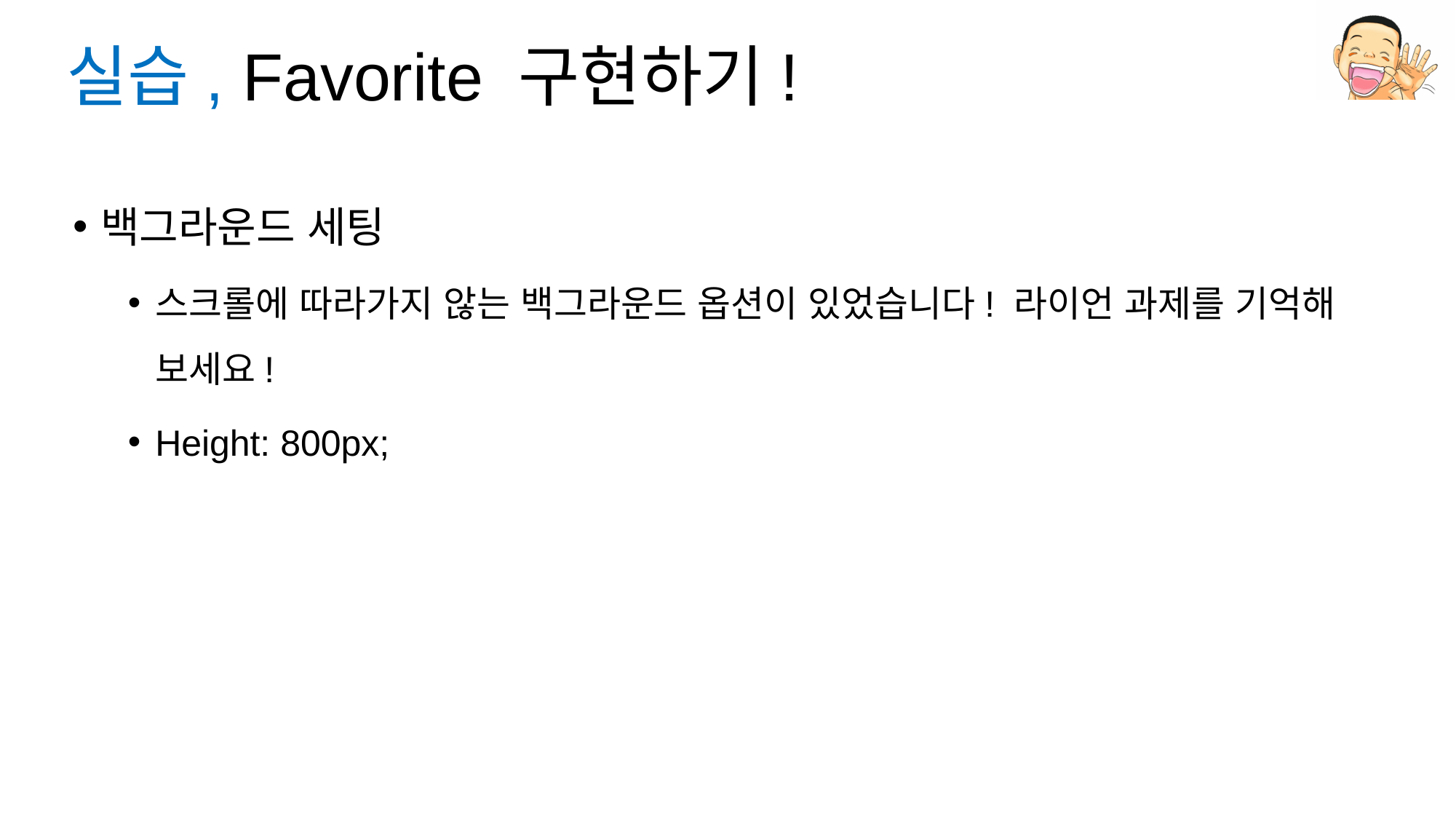

# 실습, Favorite 구현하기!
백그라운드 세팅
스크롤에 따라가지 않는 백그라운드 옵션이 있었습니다! 라이언 과제를 기억해 보세요!
Height: 800px;